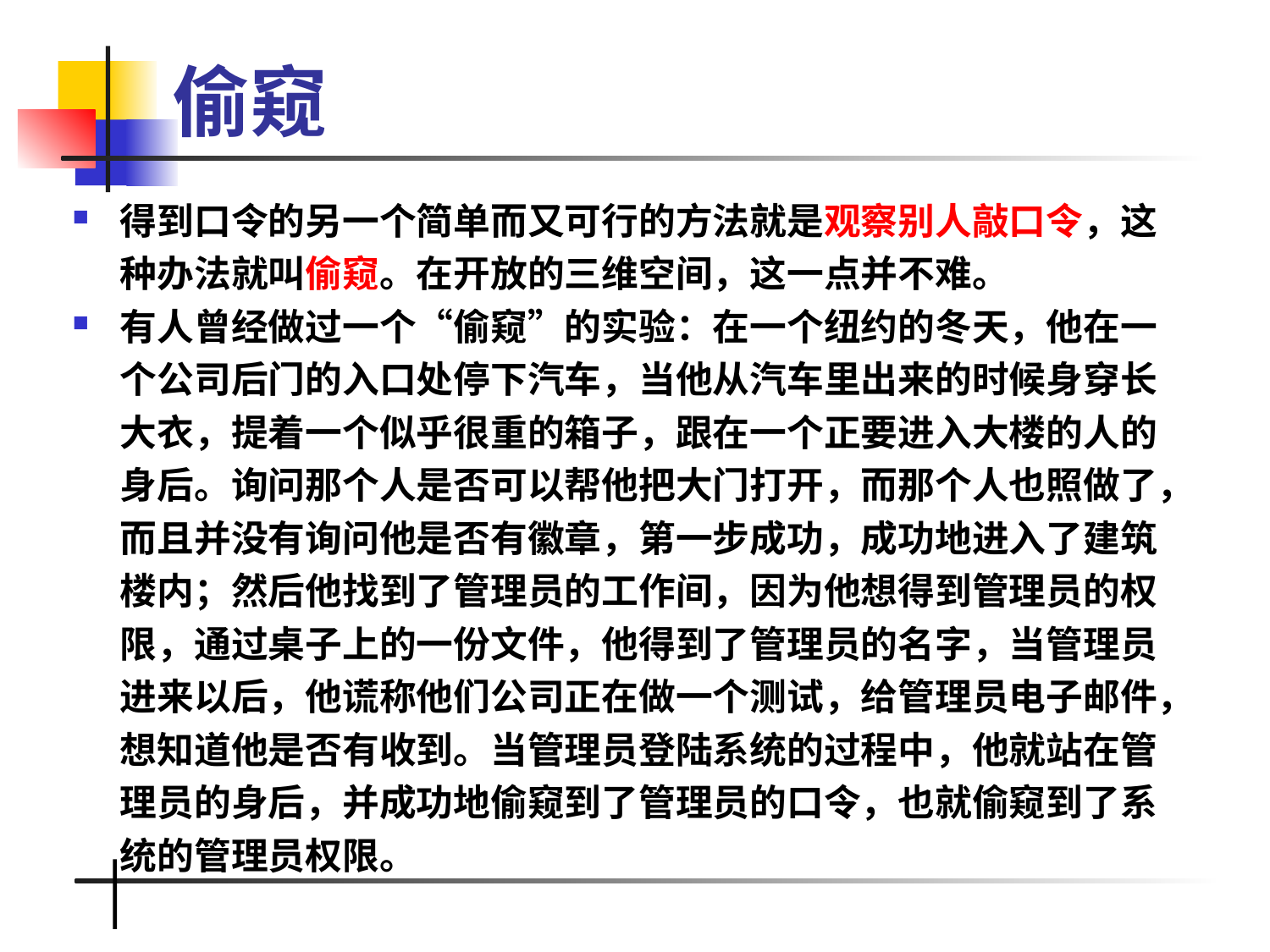

# 偷窥
得到口令的另一个简单而又可行的方法就是观察别人敲口令，这种办法就叫偷窥。在开放的三维空间，这一点并不难。
有人曾经做过一个“偷窥”的实验：在一个纽约的冬天，他在一个公司后门的入口处停下汽车，当他从汽车里出来的时候身穿长大衣，提着一个似乎很重的箱子，跟在一个正要进入大楼的人的身后。询问那个人是否可以帮他把大门打开，而那个人也照做了，而且并没有询问他是否有徽章，第一步成功，成功地进入了建筑楼内；然后他找到了管理员的工作间，因为他想得到管理员的权限，通过桌子上的一份文件，他得到了管理员的名字，当管理员进来以后，他谎称他们公司正在做一个测试，给管理员电子邮件，想知道他是否有收到。当管理员登陆系统的过程中，他就站在管理员的身后，并成功地偷窥到了管理员的口令，也就偷窥到了系统的管理员权限。